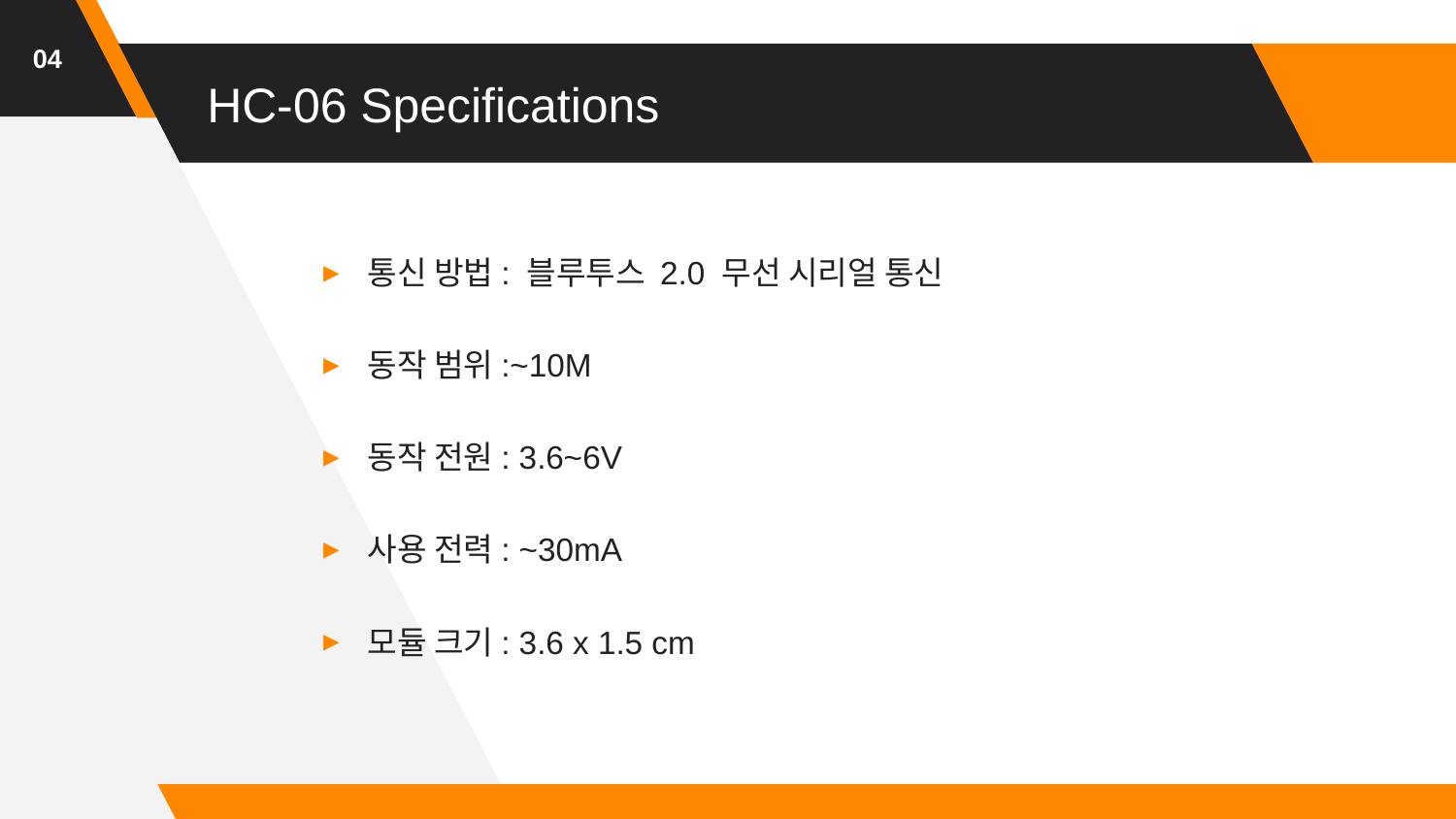

04
# HC-06 Specifications

통신 방법: 블루투스 2.0 무선 시리얼 통신

동작 범위:~10M

동작 전원: 3.6~6V

사용 전력: ~30mA

모듈 크기: 3.6 x 1.5 cm